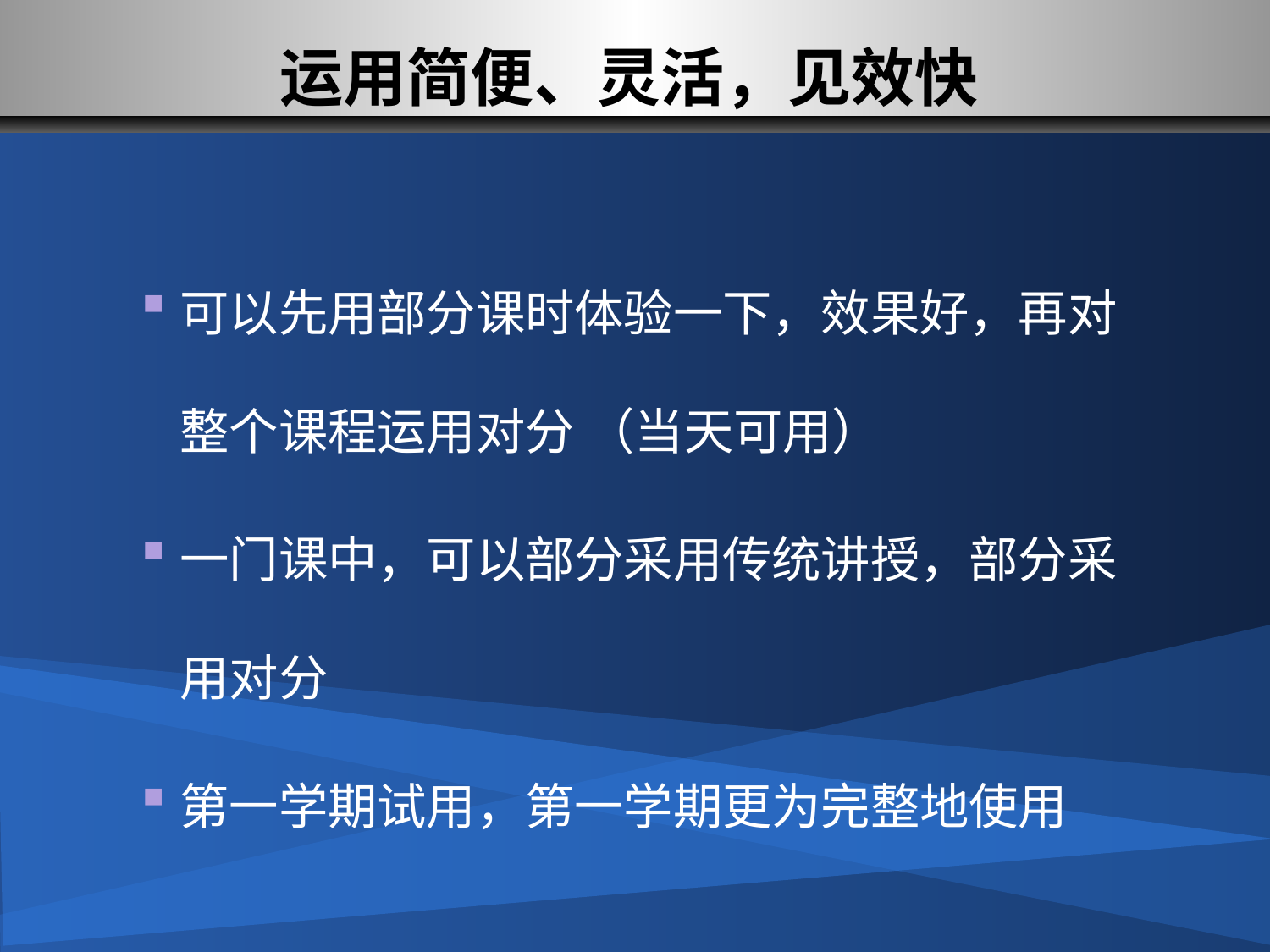

运用简便、灵活，见效快
可以先用部分课时体验一下，效果好，再对整个课程运用对分 （当天可用）
一门课中，可以部分采用传统讲授，部分采用对分
第一学期试用，第一学期更为完整地使用